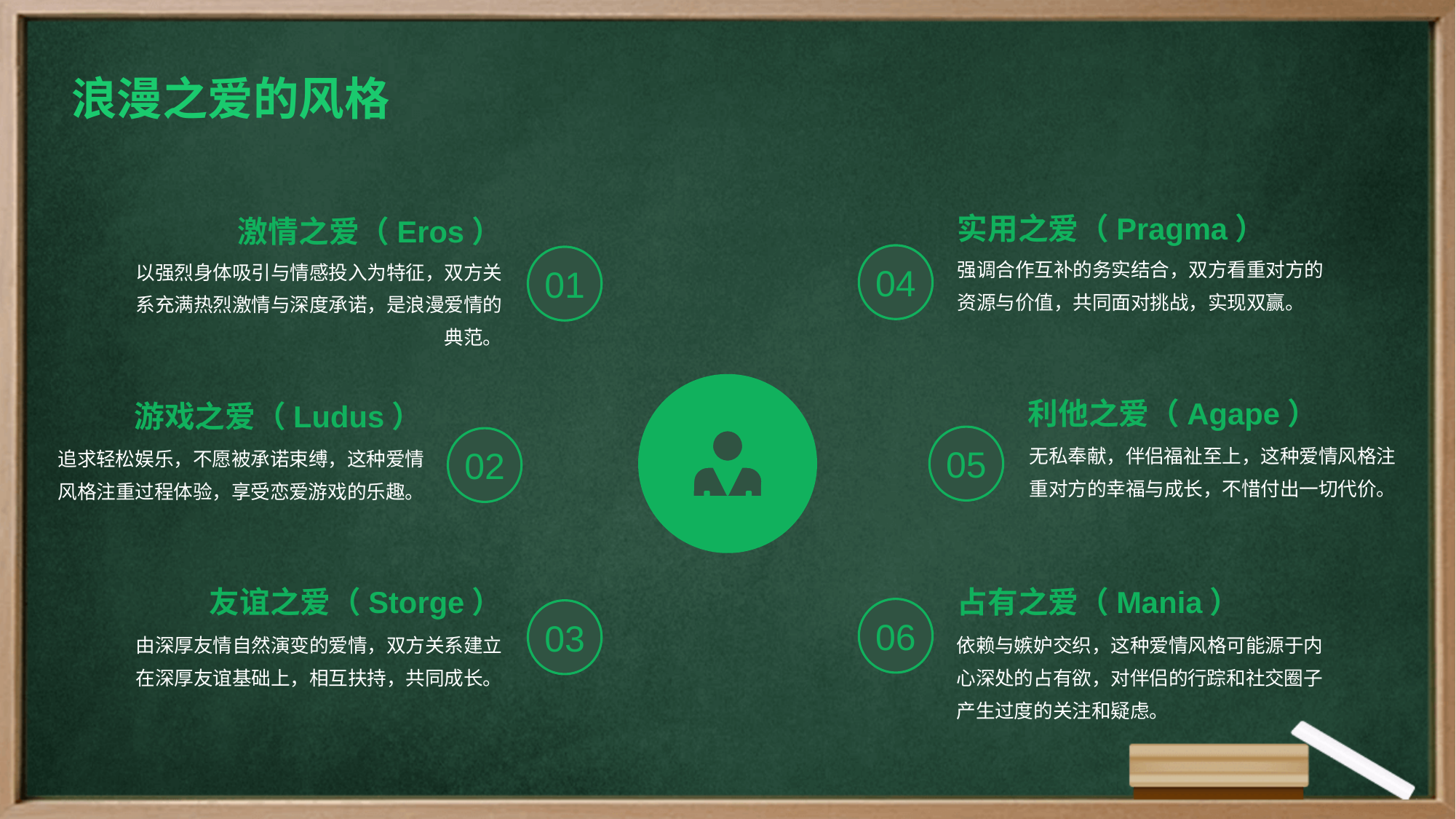

浪漫之爱的风格
实用之爱（Pragma）
激情之爱（Eros）
强调合作互补的务实结合，双方看重对方的资源与价值，共同面对挑战，实现双赢。

以强烈身体吸引与情感投入为特征，双方关系充满热烈激情与深度承诺，是浪漫爱情的典范。
04
01

利他之爱（Agape）
游戏之爱（Ludus）

无私奉献，伴侣福祉至上，这种爱情风格注重对方的幸福与成长，不惜付出一切代价。
追求轻松娱乐，不愿被承诺束缚，这种爱情风格注重过程体验，享受恋爱游戏的乐趣。
05
02
友谊之爱（Storge）
占有之爱（Mania）

06
03
由深厚友情自然演变的爱情，双方关系建立在深厚友谊基础上，相互扶持，共同成长。
依赖与嫉妒交织，这种爱情风格可能源于内心深处的占有欲，对伴侣的行踪和社交圈子产生过度的关注和疑虑。